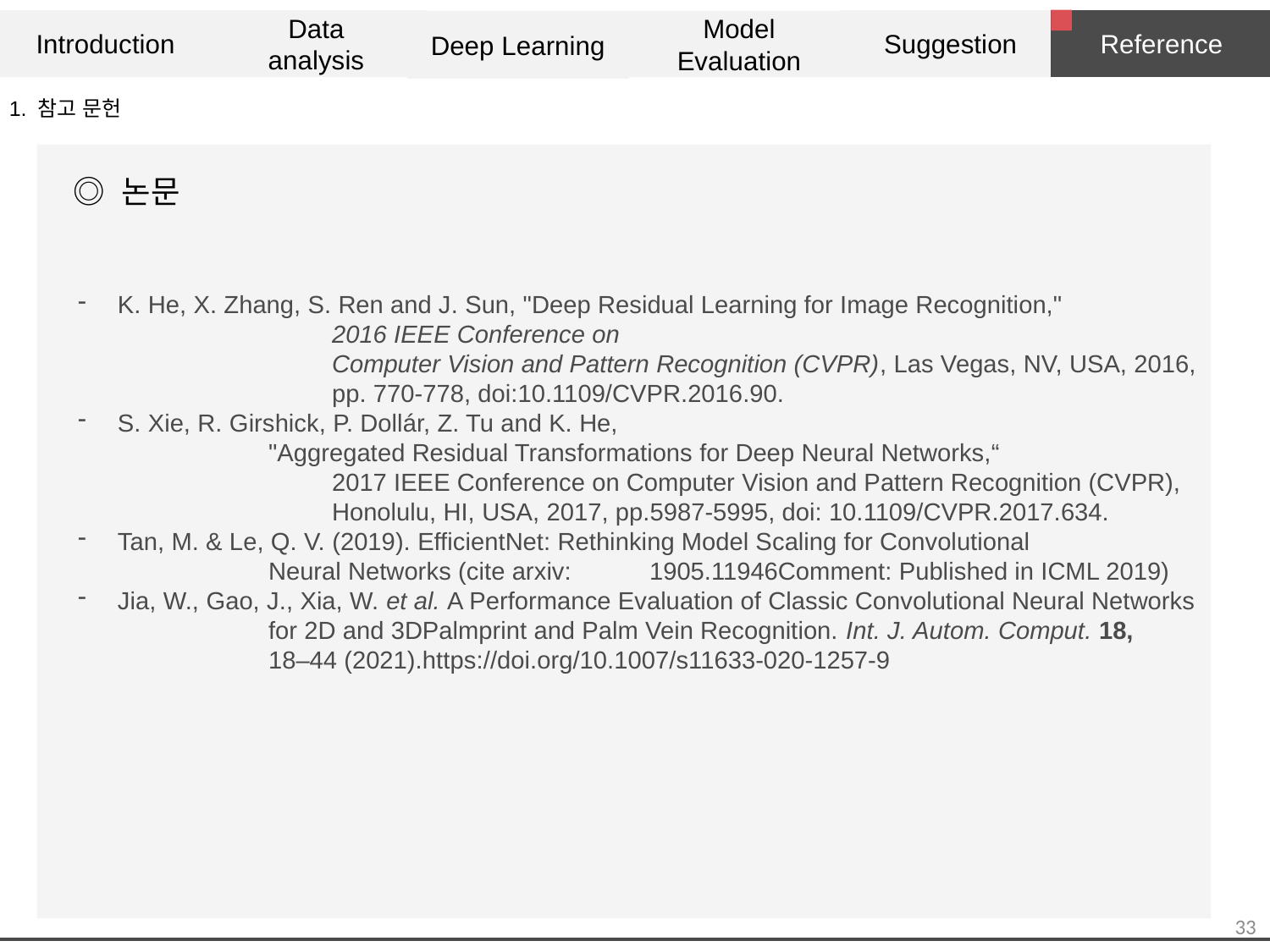

Introduction
Data
analysis
Suggestion
Reference
Model Evaluation
Deep Learning
1. 참고 문헌

◎ 논문

K. He, X. Zhang, S. Ren and J. Sun, "Deep Residual Learning for Image Recognition,"
		2016 IEEE Conference on
		Computer Vision and Pattern Recognition (CVPR), Las Vegas, NV, USA, 2016,
		pp. 770-778, doi:10.1109/CVPR.2016.90.
S. Xie, R. Girshick, P. Dollár, Z. Tu and K. He,
	"Aggregated Residual Transformations for Deep Neural Networks,“
 		2017 IEEE Conference on Computer Vision and Pattern Recognition (CVPR),
 		Honolulu, HI, USA, 2017, pp.5987-5995, doi: 10.1109/CVPR.2017.634.
Tan, M. & Le, Q. V. (2019). EfficientNet: Rethinking Model Scaling for Convolutional
	Neural Networks (cite arxiv:	1905.11946Comment: Published in ICML 2019)
Jia, W., Gao, J., Xia, W. et al. A Performance Evaluation of Classic Convolutional Neural Networks
	for 2D and 3DPalmprint and Palm Vein Recognition. Int. J. Autom. Comput. 18,
	18–44 (2021).https://doi.org/10.1007/s11633-020-1257-9
33